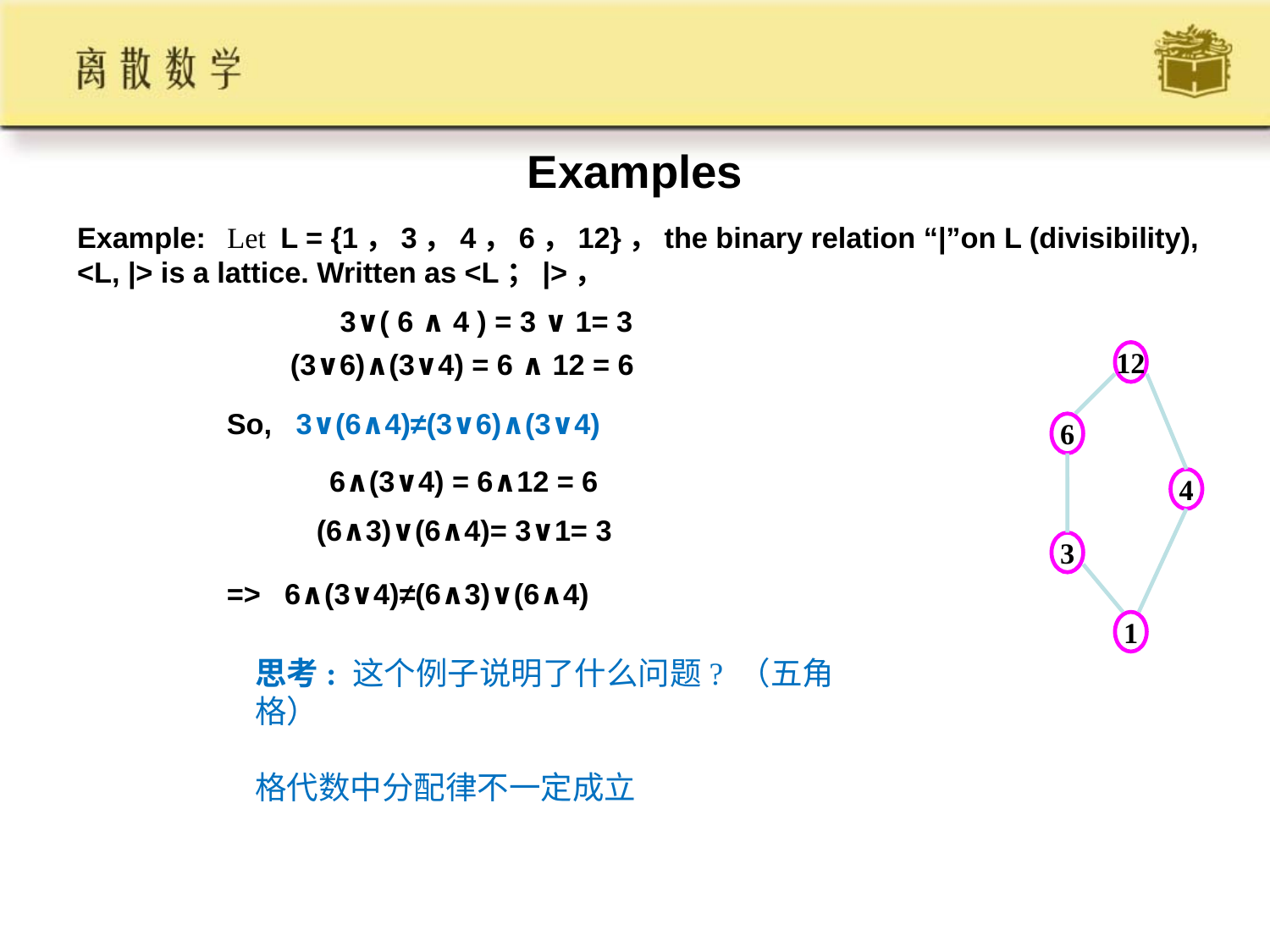

Examples
Example:   Let  L = {1，3，4，6，12}，the binary relation “|”on L (divisibility), <L, |> is a lattice. Written as <L；|>，
3∨( 6 ∧ 4 ) = 3 ∨ 1= 3
 (3∨6)∧(3∨4) = 6 ∧ 12 = 6
12

6

4

3

1
So,   3∨(6∧4)≠(3∨6)∧(3∨4)
6∧(3∨4) = 6∧12 = 6
 (6∧3)∨(6∧4)= 3∨1= 3
 =>   6∧(3∨4)≠(6∧3)∨(6∧4)
思考: 这个例子说明了什么问题? （五角格）

格代数中分配律不一定成立